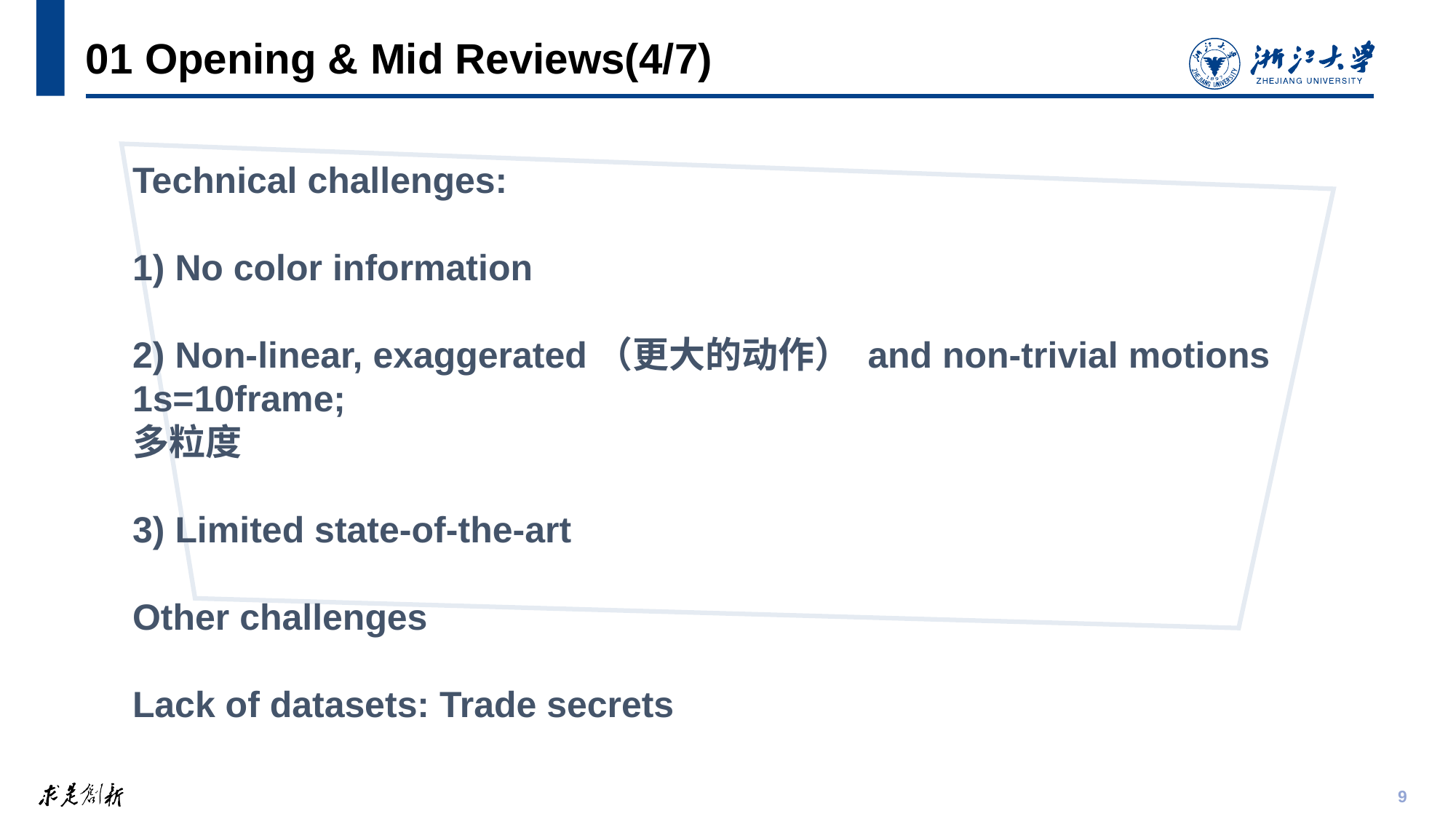

# 01 Opening & Mid Reviews(4/7)

Technical challenges:

1) No color information

2) Non-linear, exaggerated（更大的动作） and non-trivial motions
1s=10frame;
多粒度

3) Limited state-of-the-art

Other challenges

Lack of datasets: Trade secrets
9